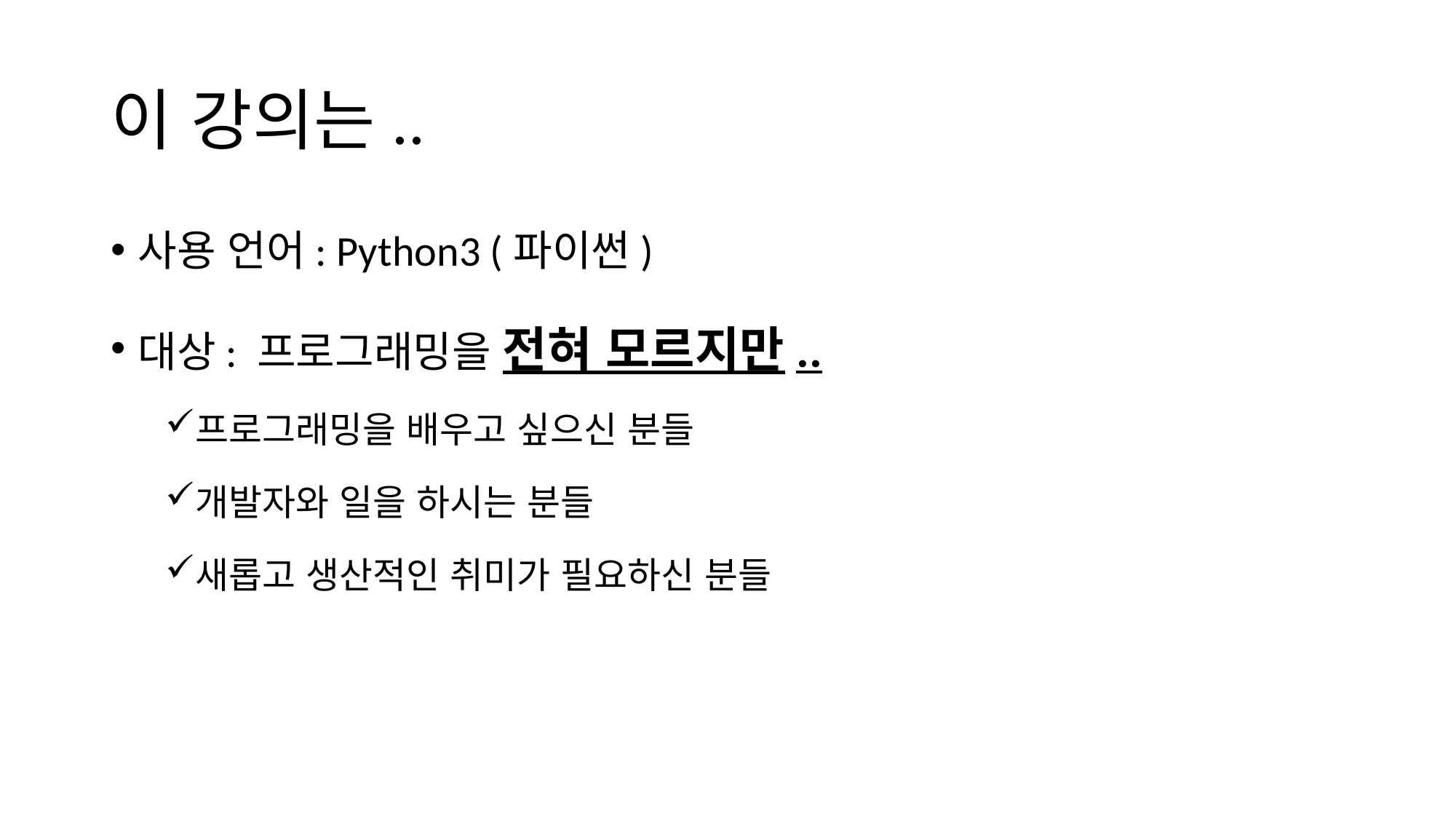

# 이 강의는..
사용 언어: Python3 (파이썬)
대상: 프로그래밍을 전혀 모르지만..
프로그래밍을 배우고 싶으신 분들
개발자와 일을 하시는 분들
새롭고 생산적인 취미가 필요하신 분들